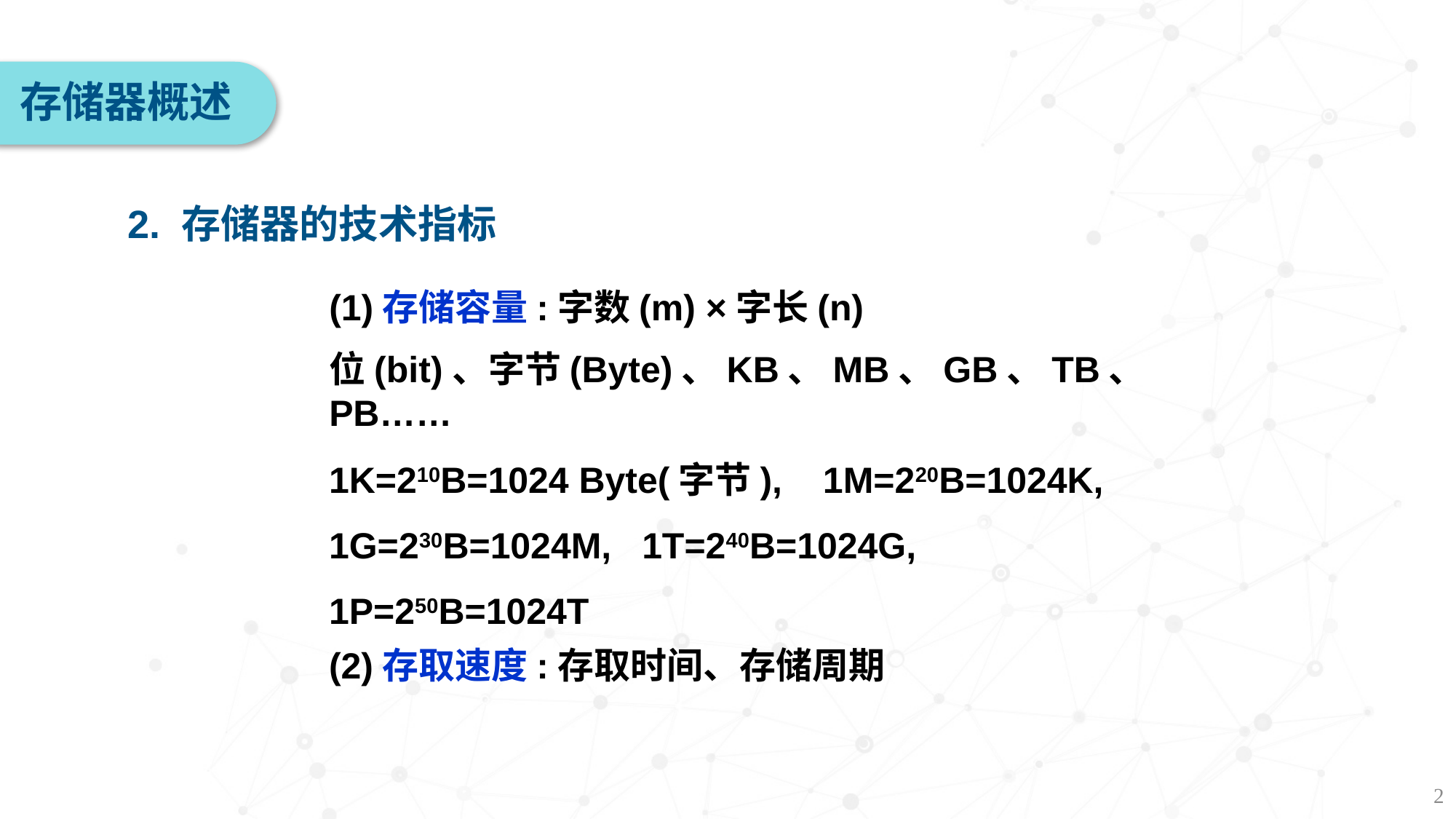

存储器概述
2. 存储器的技术指标
(1)存储容量:字数(m) ×字长(n)
位(bit)、字节(Byte)、KB、MB、GB、TB、PB……
1K=210B=1024 Byte(字节),    1M=220B=1024K,    1G=230B=1024M,   1T=240B=1024G,  1P=250B=1024T
(2)存取速度:存取时间、存储周期
2